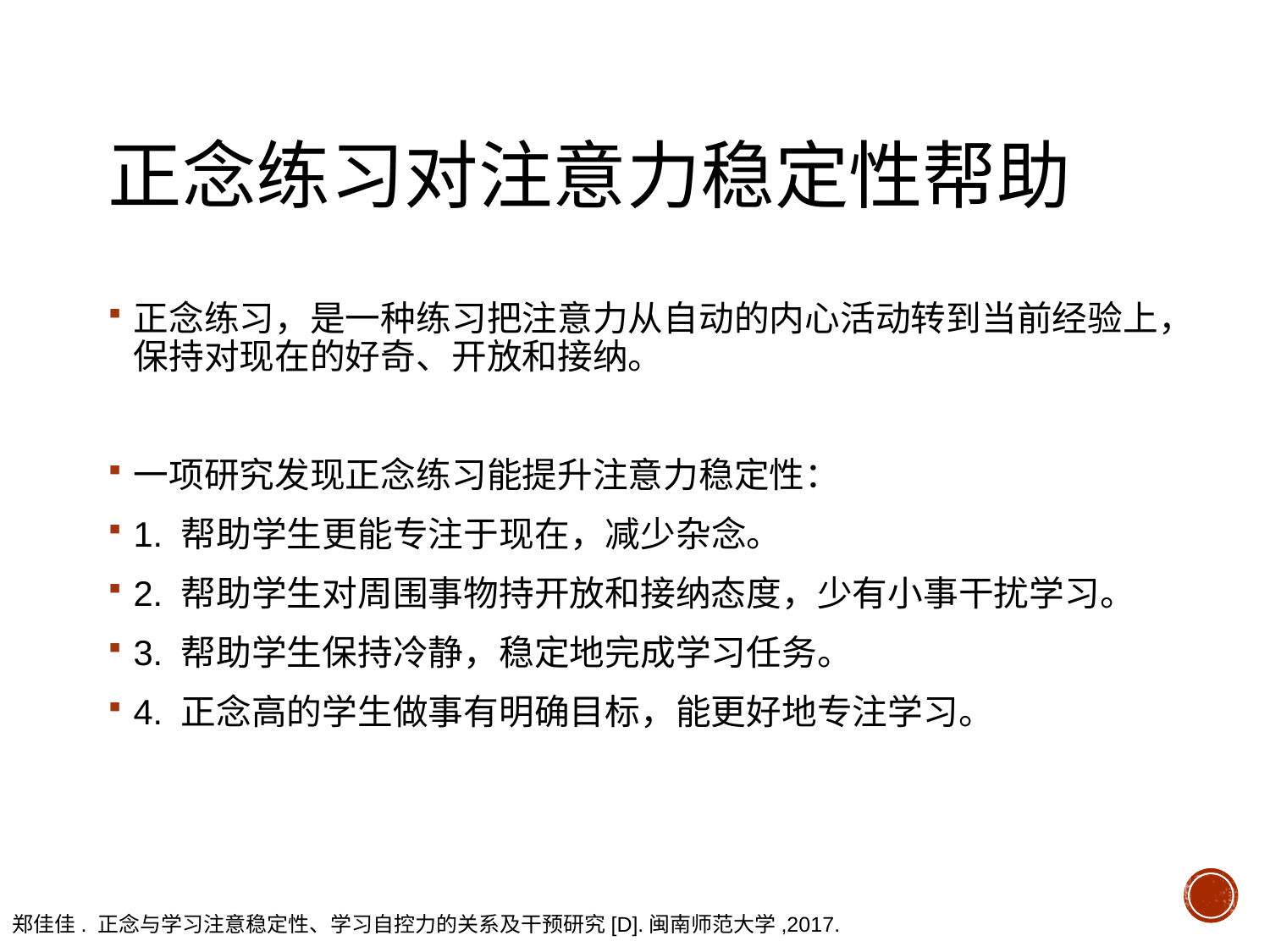

# 正念练习对注意力稳定性帮助
正念练习，是一种练习把注意力从自动的内心活动转到当前经验上，保持对现在的好奇、开放和接纳。

一项研究发现正念练习能提升注意力稳定性：
1. 帮助学生更能专注于现在，减少杂念。
2. 帮助学生对周围事物持开放和接纳态度，少有小事干扰学习。
3. 帮助学生保持冷静，稳定地完成学习任务。
4. 正念高的学生做事有明确目标，能更好地专注学习。
郑佳佳. 正念与学习注意稳定性、学习自控力的关系及干预研究[D].闽南师范大学,2017.